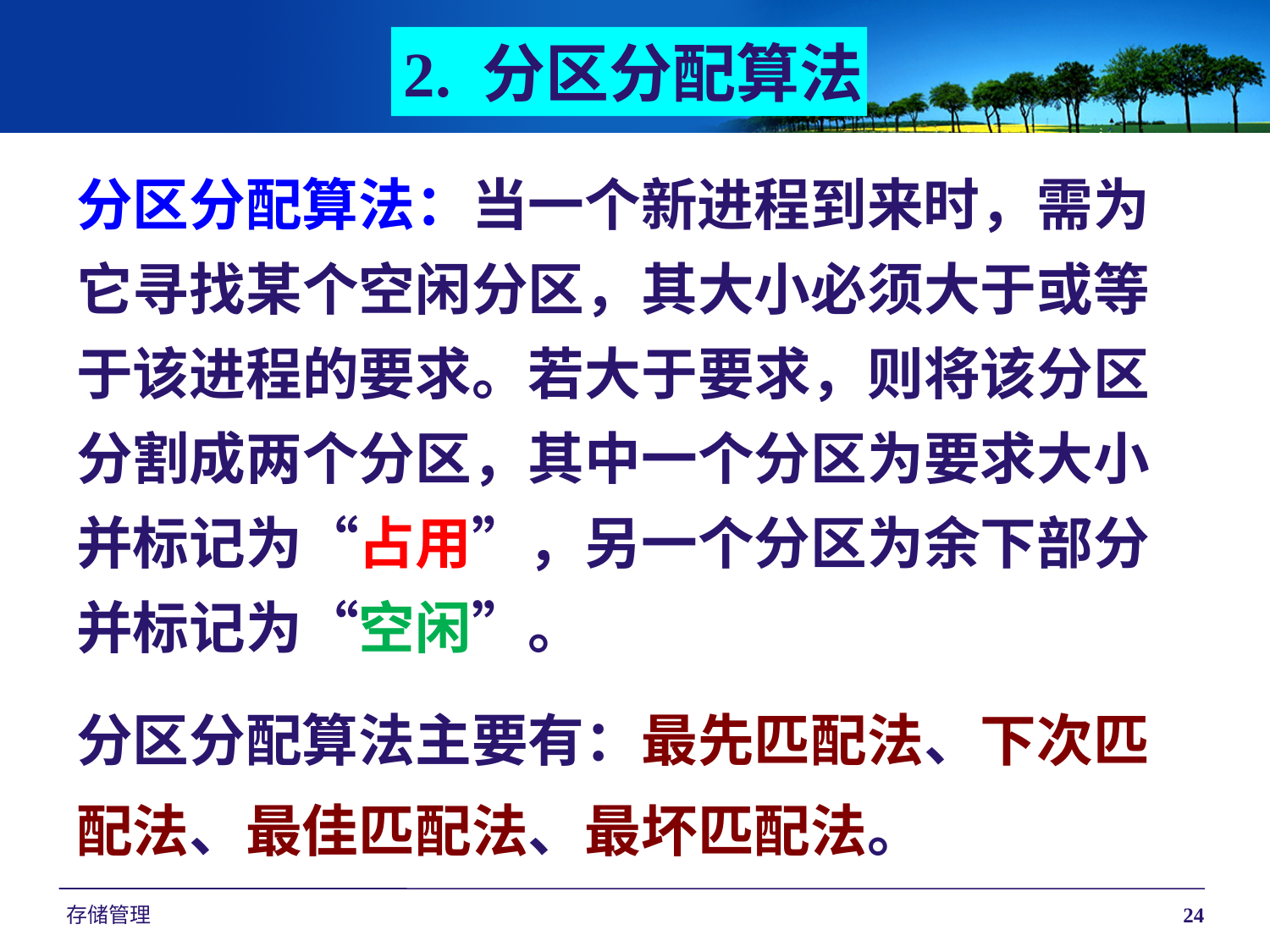

2. 分区分配算法
分区分配算法：当一个新进程到来时，需为它寻找某个空闲分区，其大小必须大于或等于该进程的要求。若大于要求，则将该分区分割成两个分区，其中一个分区为要求大小并标记为“占用”，另一个分区为余下部分并标记为“空闲”。
分区分配算法主要有：最先匹配法、下次匹
配法、最佳匹配法、最坏匹配法。
存储管理
24